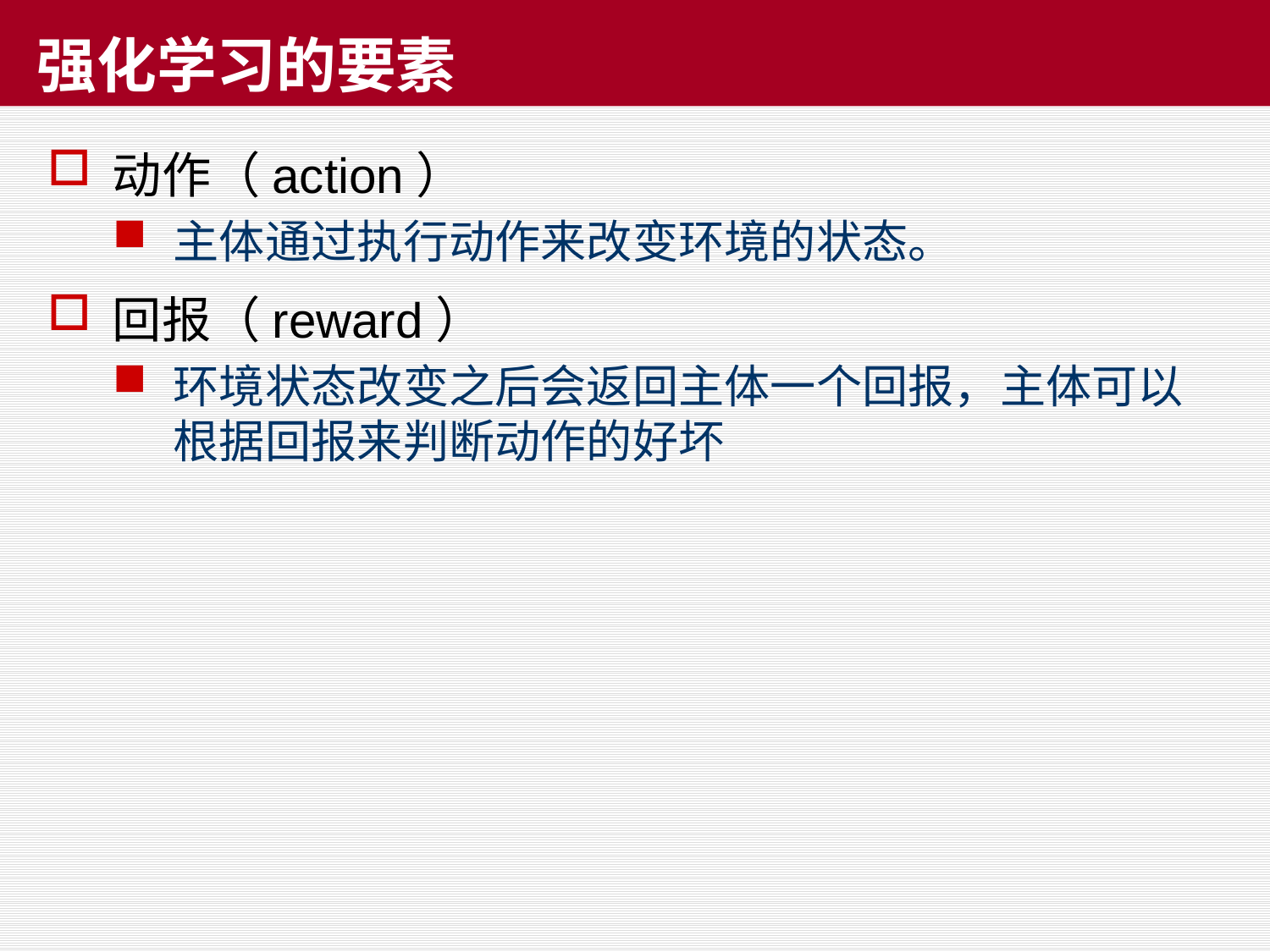

# 强化学习的要素
动作（action）
主体通过执行动作来改变环境的状态。
回报（reward）
环境状态改变之后会返回主体一个回报，主体可以根据回报来判断动作的好坏